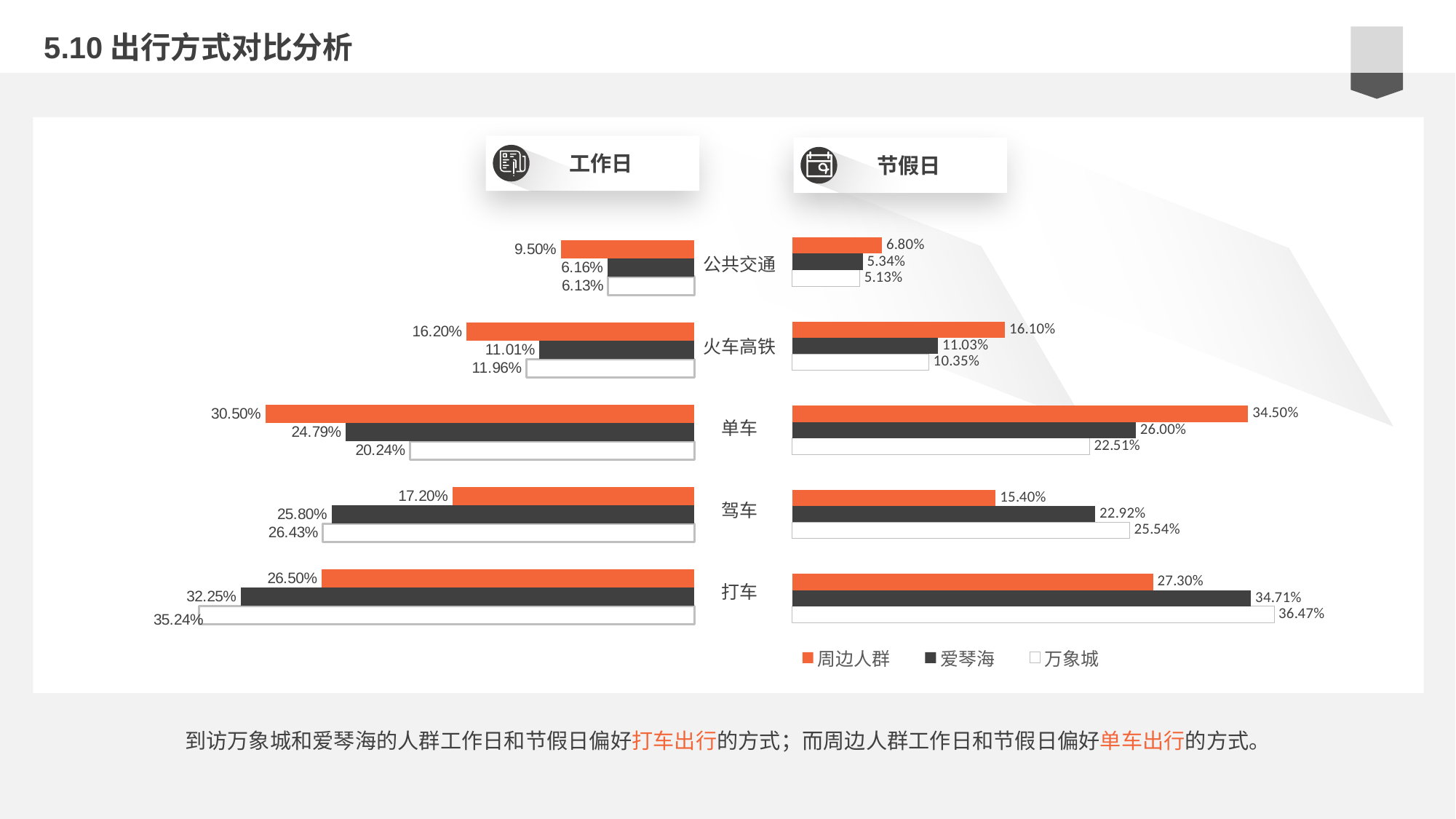

5.10出行方式对比分析
157

工作日

节假日

### Chart

| Category | 万象城 | 爱琴海 | 周边人群 |
|---|---|---|---|
| 打车 | 0.3647 | 0.3471 | 0.273 |
| 驾车 | 0.2554 | 0.2292 | 0.154 |
| 单车 | 0.2251 | 0.26 | 0.345 |
| 火车高铁 | 0.1035 | 0.1103 | 0.161 |
| 公交 | 0.0513 | 0.0534 | 0.068 |
e7d195523061f1c0b9c437df2358c0cda14f5041a22fabbfBE2BE37675DC7AB669ED1A17F222BC996230C869F9A73B775AB9A6F73BCC744AF1BB55A31F7D215610F6B48D481C98CFAE215B20EECA2E6E0A7FA5F51308CB52DBDDBC704BB1B1B15B9E8404F8B10E983444B66EA388C6170E35B82D1C09D0AA1358145966557C00F2090DB9C29BE49B

### Chart

| Category | 万象城 | 爱琴海 | 周边人群 |
|---|---|---|---|
| Lowest | 0.3524 | 0.3225 | 0.265 |
公共交通

火车高铁

单车

驾车

打车

到访万象城和爱琴海的人群工作日和节假日偏好打车出行的方式；而周边人群工作日和节假日偏好单车出行的方式。